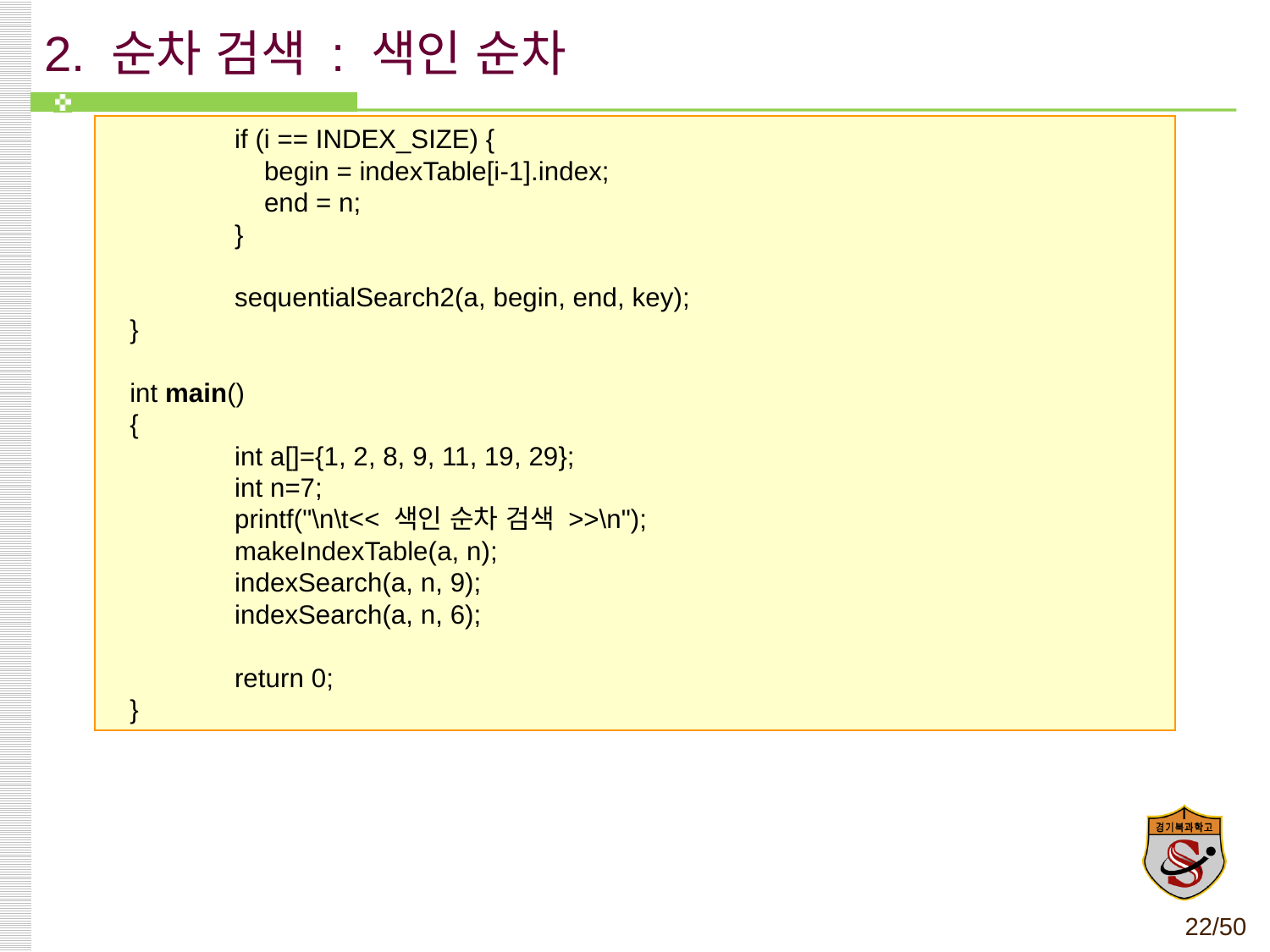

# 2. 순차 검색 : 색인 순차
 	if (i == INDEX_SIZE) {
 	    begin = indexTable[i-1].index;
 	    end = n;
 	}

 	sequentialSearch2(a, begin, end, key);
   }

   int main()
   {
 	int a[]={1, 2, 8, 9, 11, 19, 29};
 	int n=7;
 	printf("\n\t<< 색인 순차 검색 >>\n");
 	makeIndexTable(a, n);
 	indexSearch(a, n, 9);
 	indexSearch(a, n, 6);

 	return 0;
   }